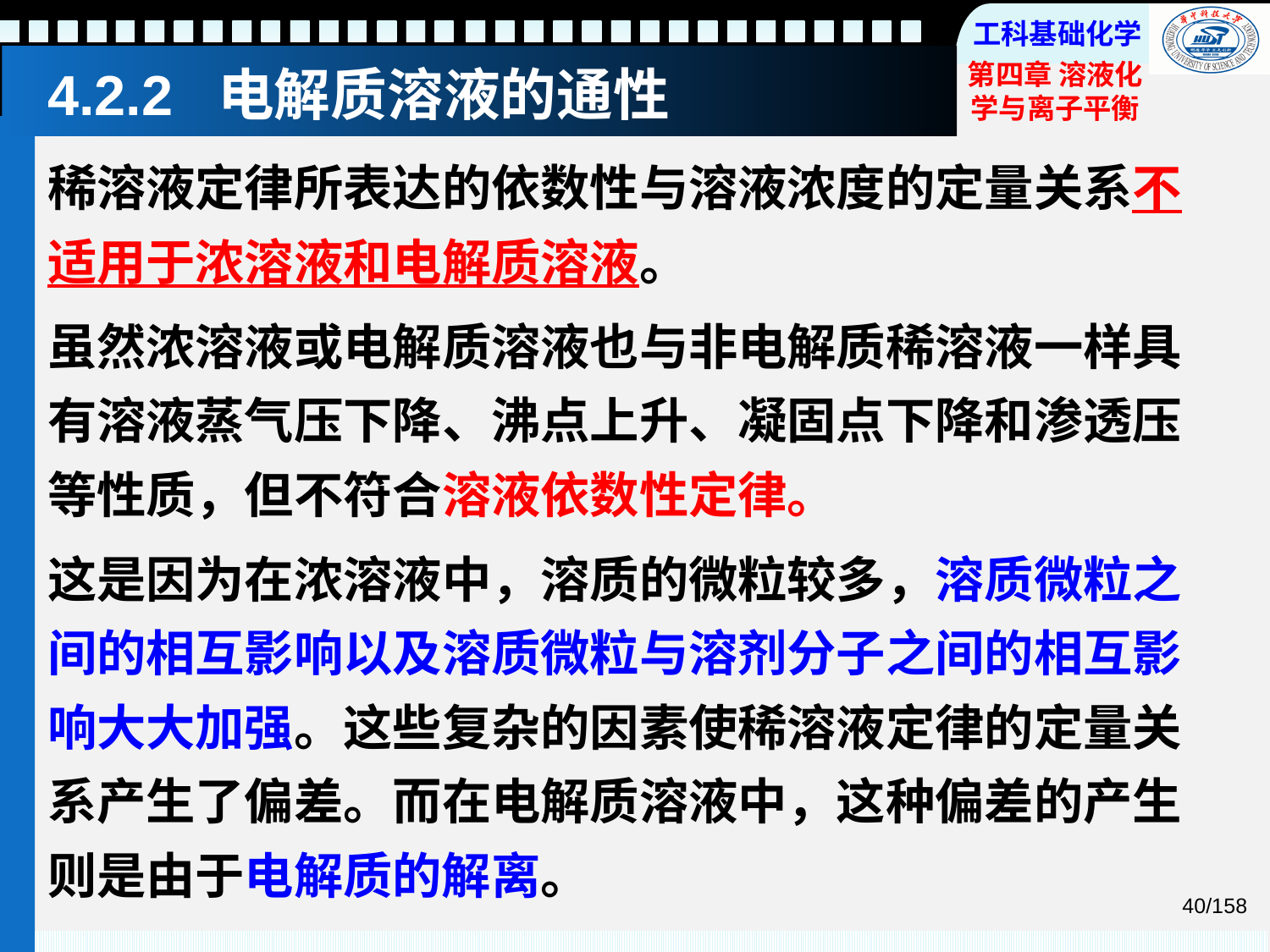

# 4.2.2  电解质溶液的通性
稀溶液定律所表达的依数性与溶液浓度的定量关系不适用于浓溶液和电解质溶液。
虽然浓溶液或电解质溶液也与非电解质稀溶液一样具有溶液蒸气压下降、沸点上升、凝固点下降和渗透压等性质，但不符合溶液依数性定律。
这是因为在浓溶液中，溶质的微粒较多，溶质微粒之间的相互影响以及溶质微粒与溶剂分子之间的相互影响大大加强。这些复杂的因素使稀溶液定律的定量关系产生了偏差。而在电解质溶液中，这种偏差的产生则是由于电解质的解离。